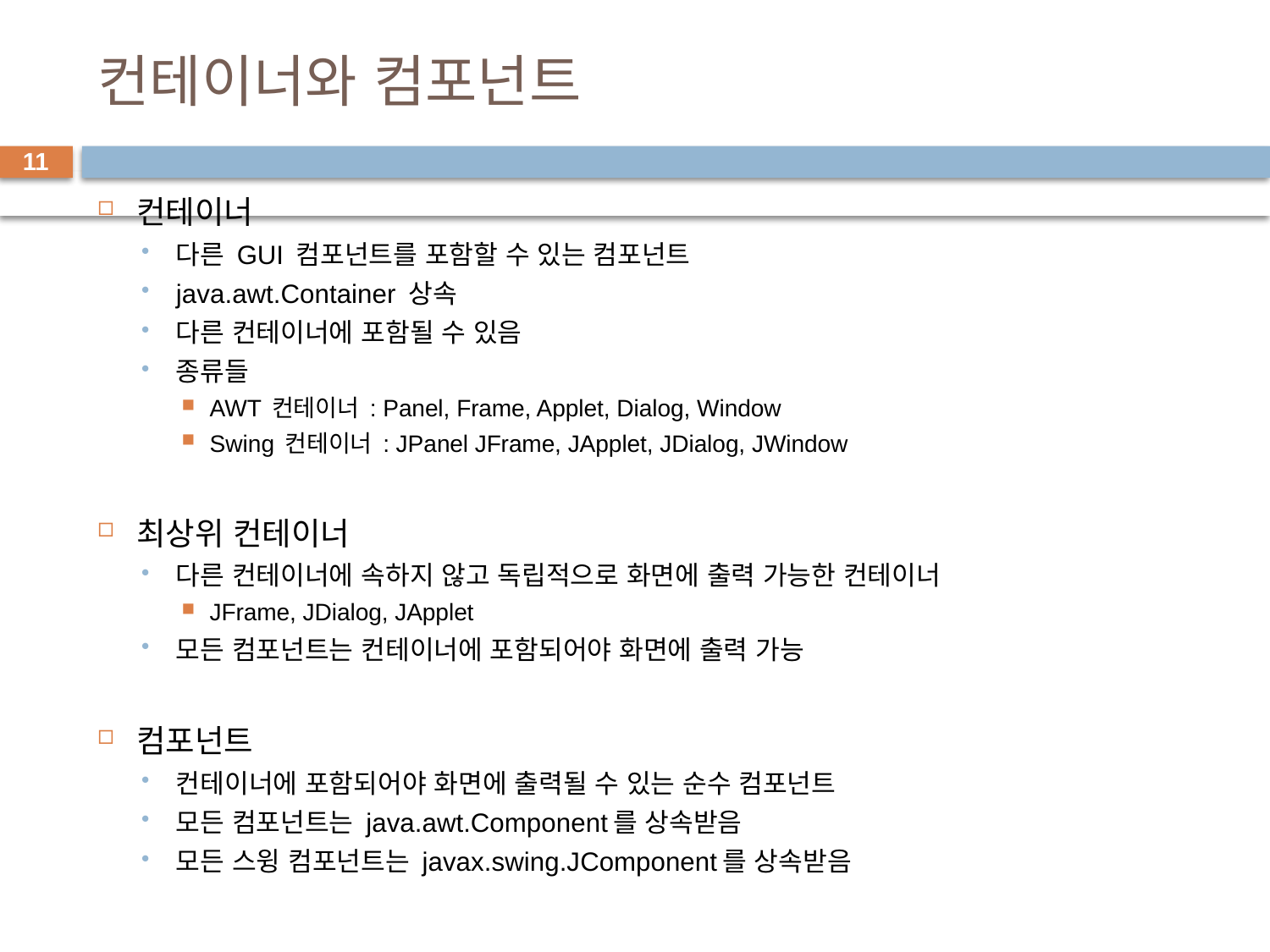

# 컨테이너와 컴포넌트
11
컨테이너
다른 GUI 컴포넌트를 포함할 수 있는 컴포넌트
java.awt.Container 상속
다른 컨테이너에 포함될 수 있음
종류들
AWT 컨테이너 : Panel, Frame, Applet, Dialog, Window
Swing 컨테이너 : JPanel JFrame, JApplet, JDialog, JWindow

최상위 컨테이너
다른 컨테이너에 속하지 않고 독립적으로 화면에 출력 가능한 컨테이너
JFrame, JDialog, JApplet
모든 컴포넌트는 컨테이너에 포함되어야 화면에 출력 가능

컴포넌트
컨테이너에 포함되어야 화면에 출력될 수 있는 순수 컴포넌트
모든 컴포넌트는 java.awt.Component를 상속받음
모든 스윙 컴포넌트는 javax.swing.JComponent를 상속받음